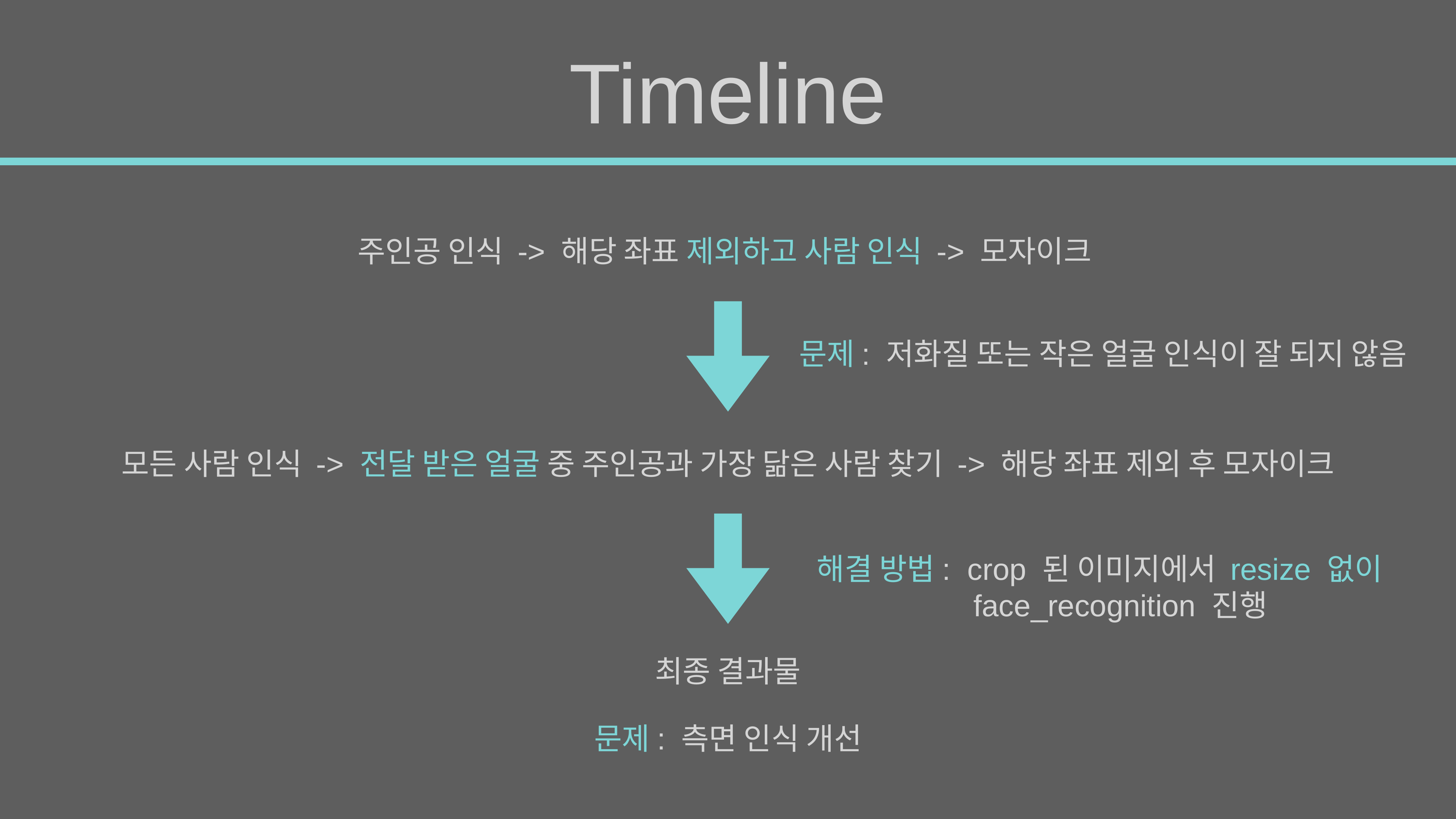

# Timeline
주인공 인식 -> 해당 좌표 제외하고 사람 인식 -> 모자이크

문제: 저화질 또는 작은 얼굴 인식이 잘 되지 않음
모든 사람 인식 -> 전달 받은 얼굴 중 주인공과 가장 닮은 사람 찾기 -> 해당 좌표 제외 후 모자이크

해결 방법:  crop 된 이미지에서 resize 없이
     face_recognition 진행
최종 결과물
문제: 측면 인식 개선
21